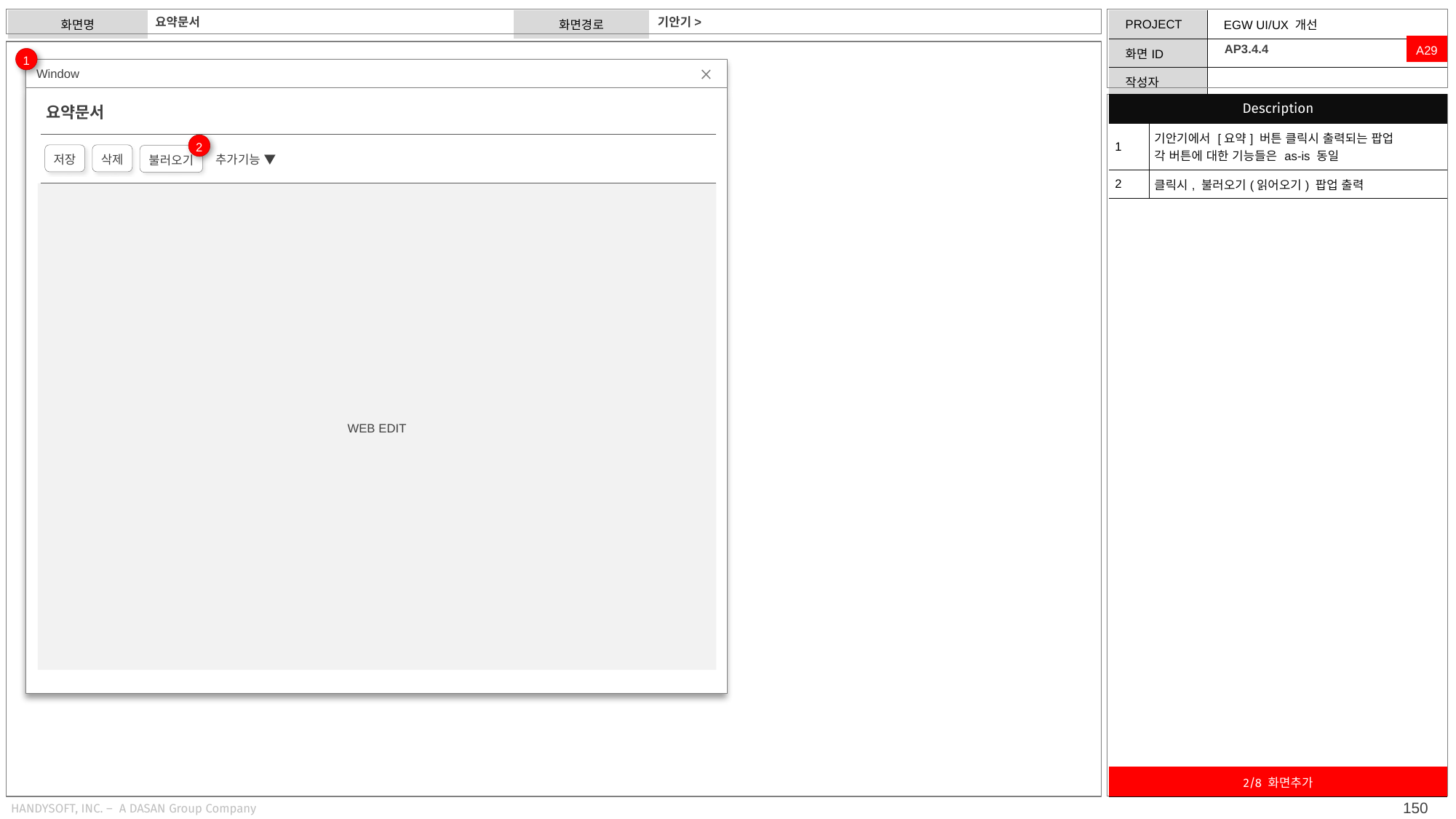

요약문서
기안기>
A29
AP3.4.4
1
Window

요약문서
저장
삭제
불러오기
추가기능 ▼
WEB EDIT
| Description |  |
| --- | --- |
| 1 | 기안기에서 [요약] 버튼 클릭시 출력되는 팝업 각 버튼에 대한 기능들은 as-is 동일 |
| 2 | 클릭시, 불러오기(읽어오기) 팝업 출력 |
2
| 2/8 화면추가 |
| --- |